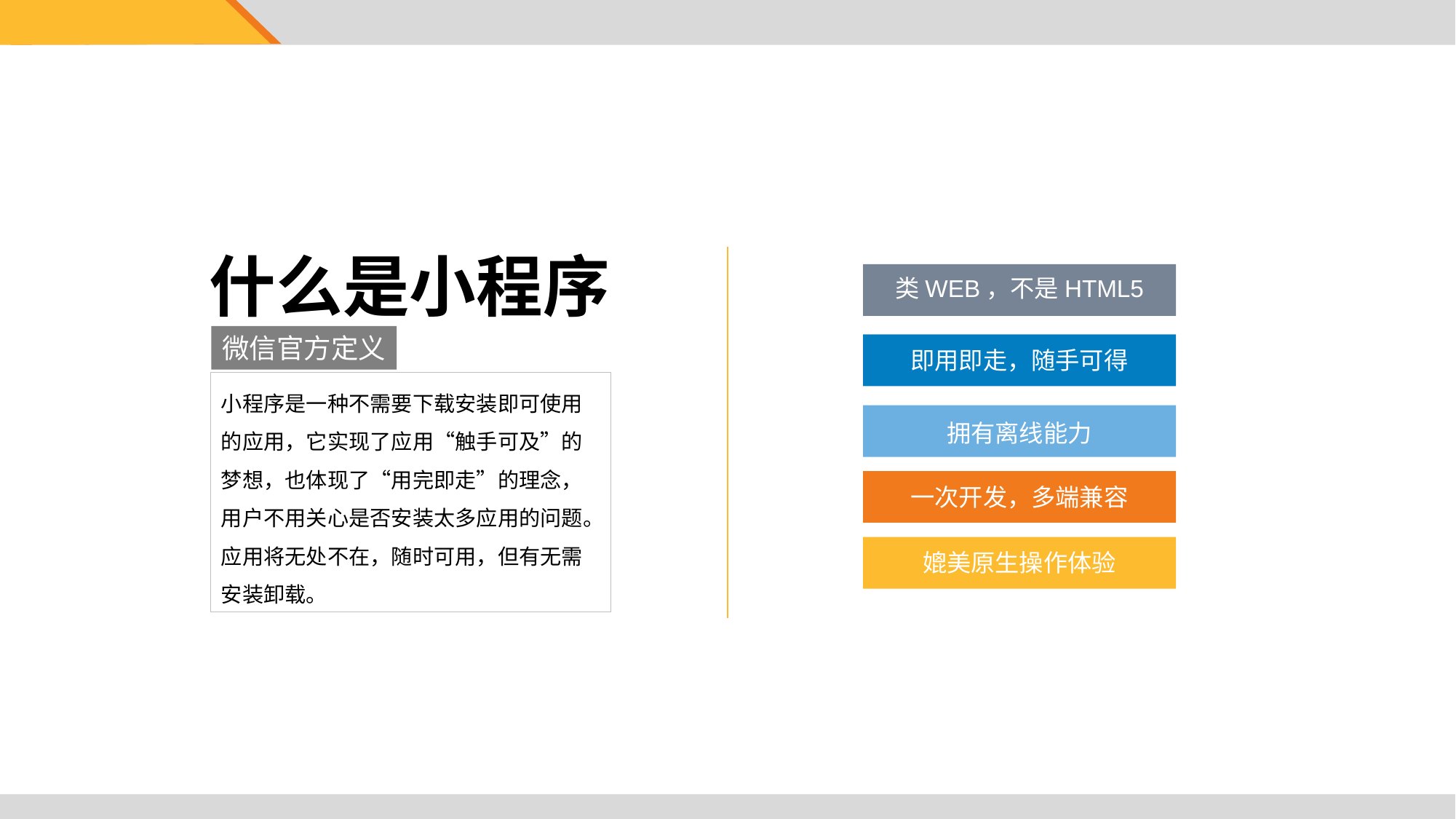

什么是小程序

类WEB，不是HTML5
微信官方定义

即用即走，随手可得
小程序是一种不需要下载安装即可使用的应用，它实现了应用“触手可及”的梦想，也体现了“用完即走”的理念，用户不用关心是否安装太多应用的问题。应用将无处不在，随时可用，但有无需安装卸载。

拥有离线能力

一次开发，多端兼容

媲美原生操作体验